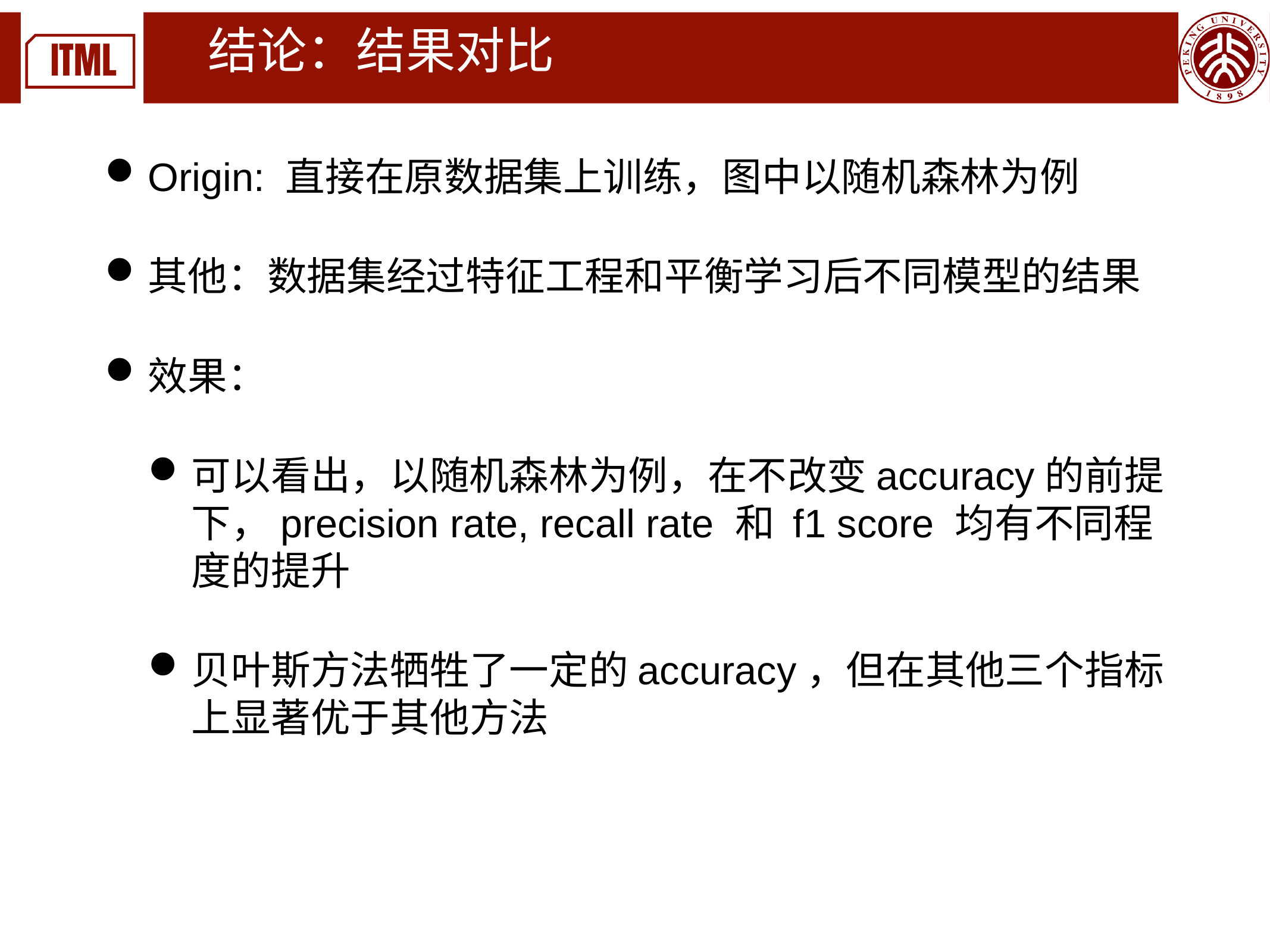

# 结论：结果对比
Origin: 直接在原数据集上训练，图中以随机森林为例
其他：数据集经过特征工程和平衡学习后不同模型的结果
效果：
可以看出，以随机森林为例，在不改变accuracy的前提下，precision rate, recall rate 和 f1 score 均有不同程度的提升
贝叶斯方法牺牲了一定的accuracy，但在其他三个指标上显著优于其他方法